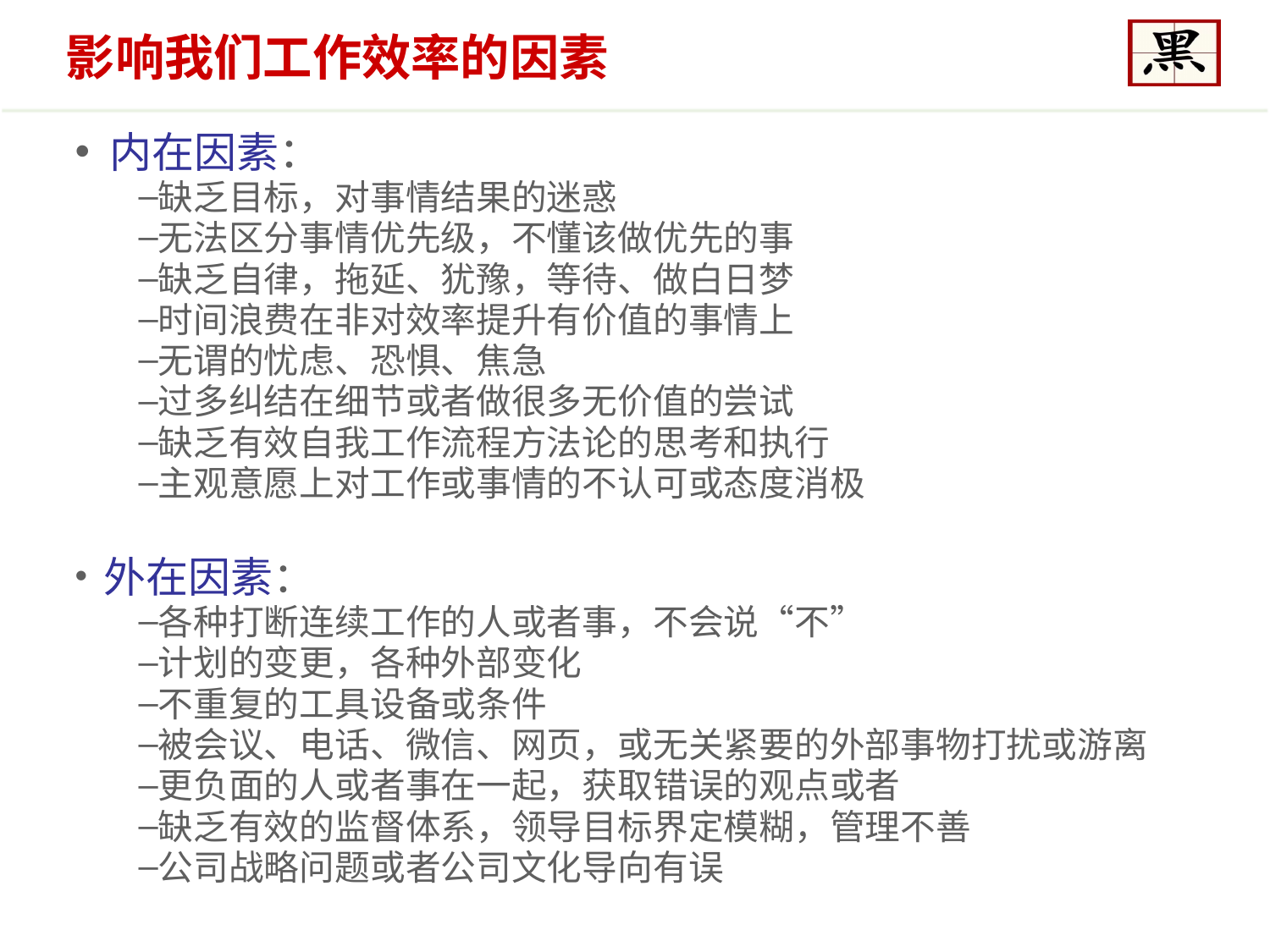

# 影响我们工作效率的因素
 内在因素：
缺乏目标，对事情结果的迷惑
无法区分事情优先级，不懂该做优先的事
缺乏自律，拖延、犹豫，等待、做白日梦
时间浪费在非对效率提升有价值的事情上
无谓的忧虑、恐惧、焦急
过多纠结在细节或者做很多无价值的尝试
缺乏有效自我工作流程方法论的思考和执行
主观意愿上对工作或事情的不认可或态度消极

 外在因素：
各种打断连续工作的人或者事，不会说“不”
计划的变更，各种外部变化
不重复的工具设备或条件
被会议、电话、微信、网页，或无关紧要的外部事物打扰或游离
更负面的人或者事在一起，获取错误的观点或者
缺乏有效的监督体系，领导目标界定模糊，管理不善
公司战略问题或者公司文化导向有误